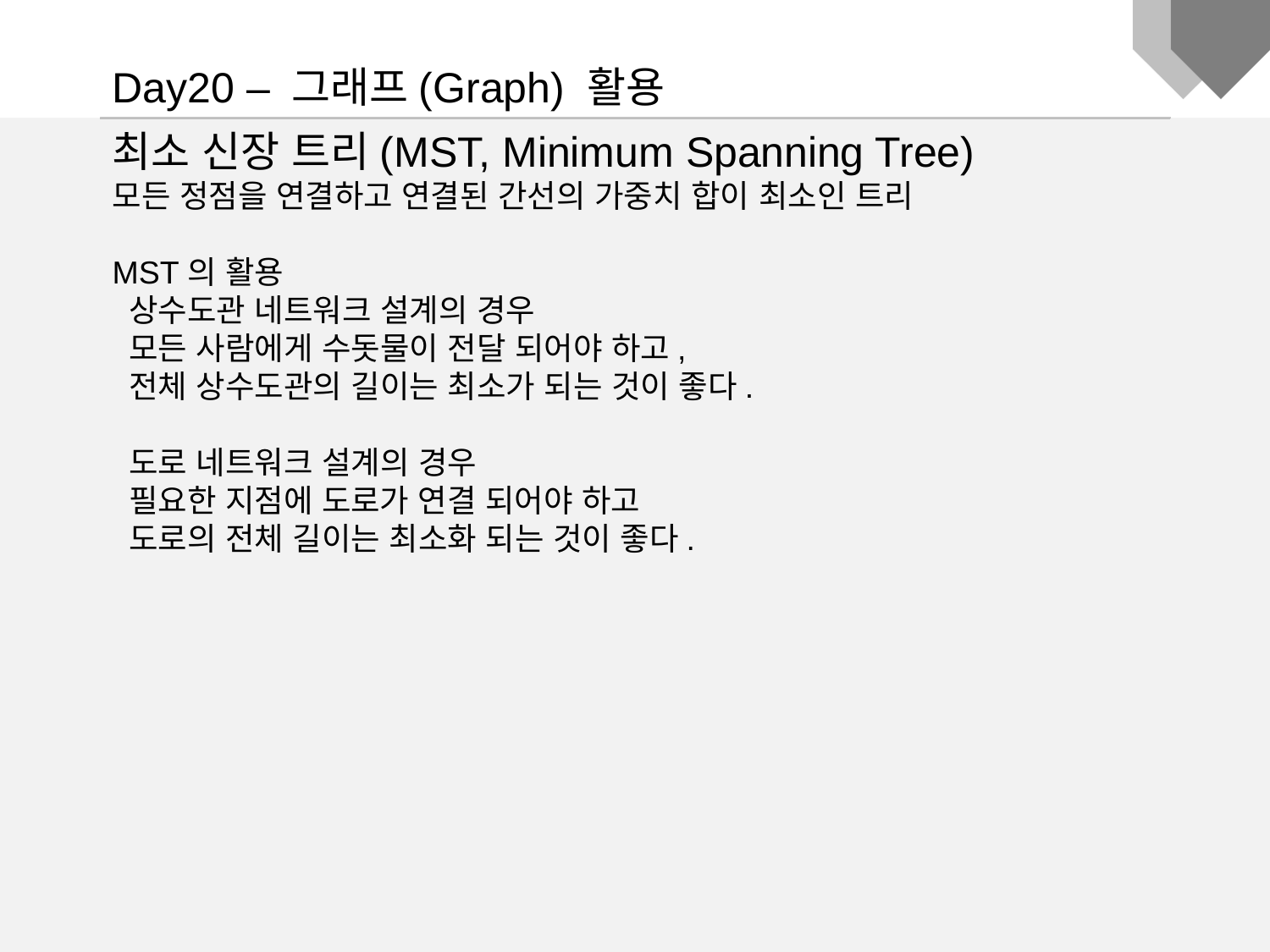

Day20 – 그래프(Graph) 활용
최소 신장 트리(MST, Minimum Spanning Tree)
모든 정점을 연결하고 연결된 간선의 가중치 합이 최소인 트리

MST의 활용
 상수도관 네트워크 설계의 경우
 모든 사람에게 수돗물이 전달 되어야 하고,
 전체 상수도관의 길이는 최소가 되는 것이 좋다.

 도로 네트워크 설계의 경우
 필요한 지점에 도로가 연결 되어야 하고
 도로의 전체 길이는 최소화 되는 것이 좋다.